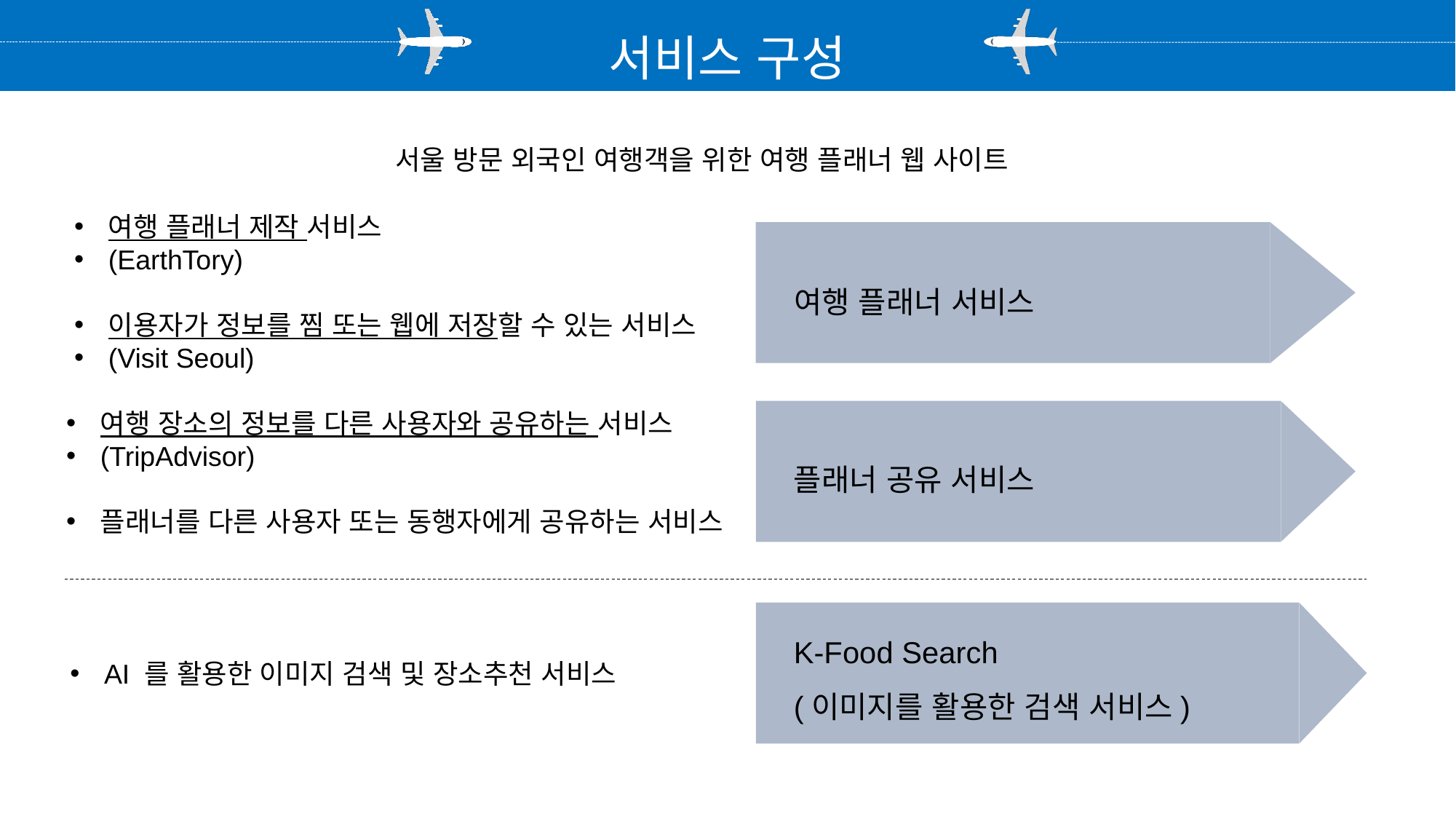

서비스 구성
서울 방문 외국인 여행객을 위한 여행 플래너 웹 사이트
여행 플래너 제작 서비스
(EarthTory)

이용자가 정보를 찜 또는 웹에 저장할 수 있는 서비스
(Visit Seoul)

여행 플래너 서비스
여행 장소의 정보를 다른 사용자와 공유하는 서비스
(TripAdvisor)

플래너를 다른 사용자 또는 동행자에게 공유하는 서비스

플래너 공유 서비스

K-Food Search
(이미지를 활용한 검색 서비스)
AI 를 활용한 이미지 검색 및 장소추천 서비스